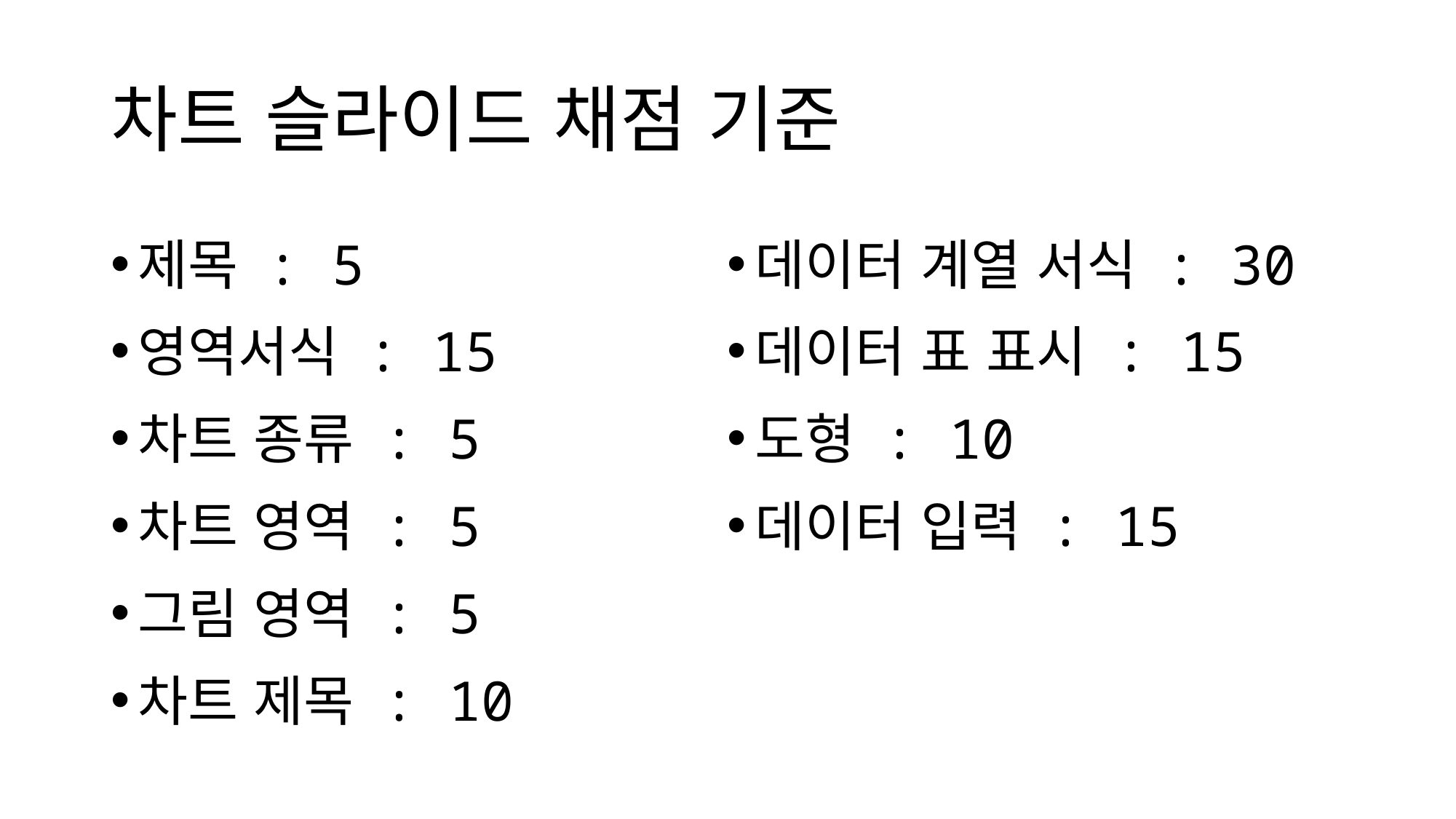

# 차트 슬라이드 채점 기준
제목 : 5
영역서식 : 15
차트 종류 : 5
차트 영역 : 5
그림 영역 : 5
차트 제목 : 10
데이터 계열 서식 : 30
데이터 표 표시 : 15
도형 : 10
데이터 입력 : 15